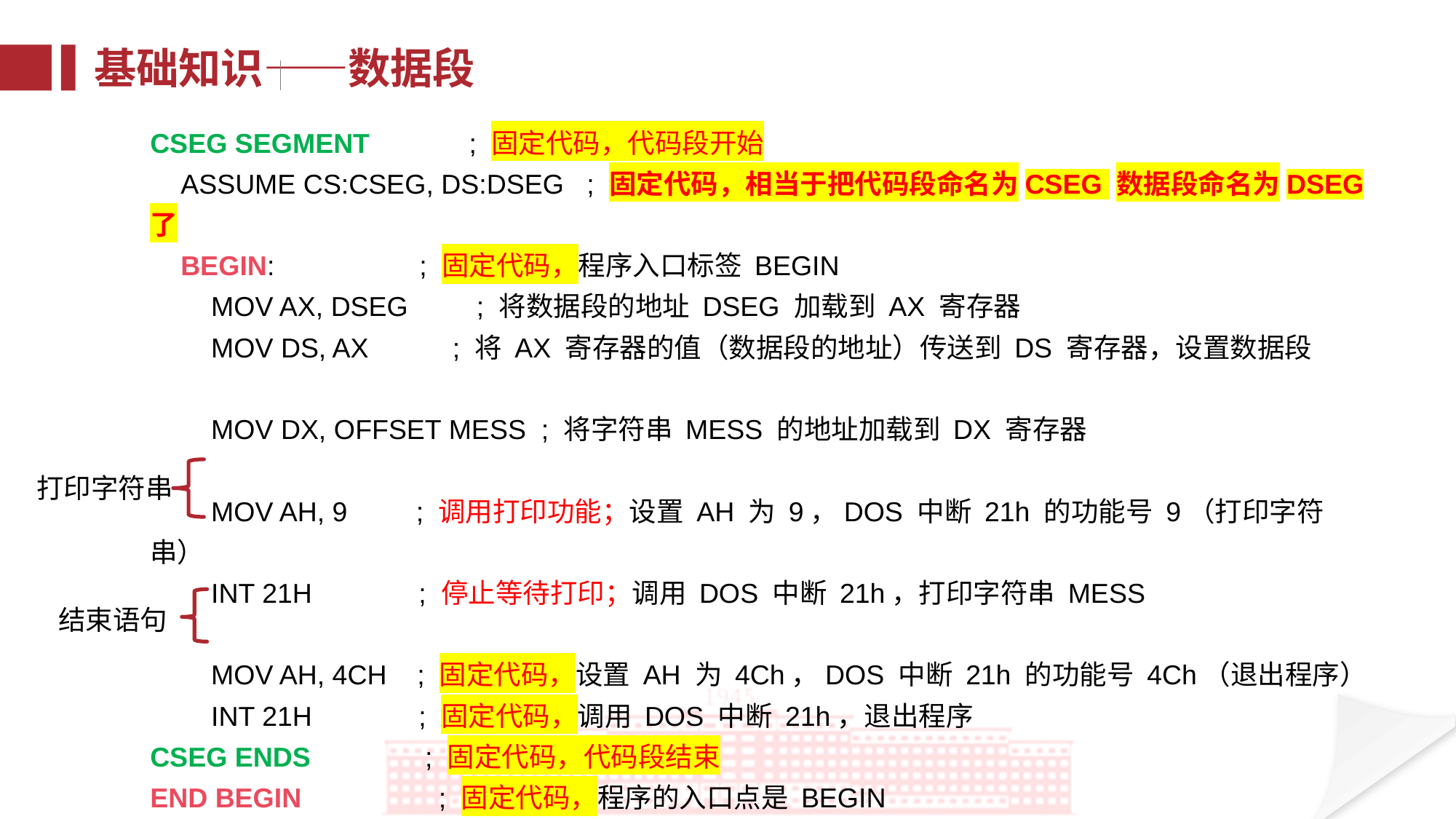

基础知识——数据段
CSEG SEGMENT             ; 固定代码，代码段开始
    ASSUME CS:CSEG, DS:DSEG   ; 固定代码，相当于把代码段命名为CSEG 数据段命名为DSEG了
    BEGIN:                   ; 固定代码，程序入口标签 BEGIN
        MOV AX, DSEG         ; 将数据段的地址 DSEG 加载到 AX 寄存器
        MOV DS, AX           ; 将 AX 寄存器的值（数据段的地址）传送到 DS 寄存器，设置数据段

        MOV DX, OFFSET MESS  ; 将字符串 MESS 的地址加载到 DX 寄存器

        MOV AH, 9         ; 调用打印功能；设置 AH 为 9，DOS 中断 21h 的功能号 9（打印字符串）
        INT 21H              ; 停止等待打印；调用 DOS 中断 21h，打印字符串 MESS

        MOV AH, 4CH    ; 固定代码，设置 AH 为 4Ch，DOS 中断 21h 的功能号 4Ch（退出程序）
        INT 21H              ; 固定代码，调用 DOS 中断 21h，退出程序
CSEG ENDS               ; 固定代码，代码段结束
END BEGIN                  ; 固定代码，程序的入口点是 BEGIN

打印字符串

结束语句